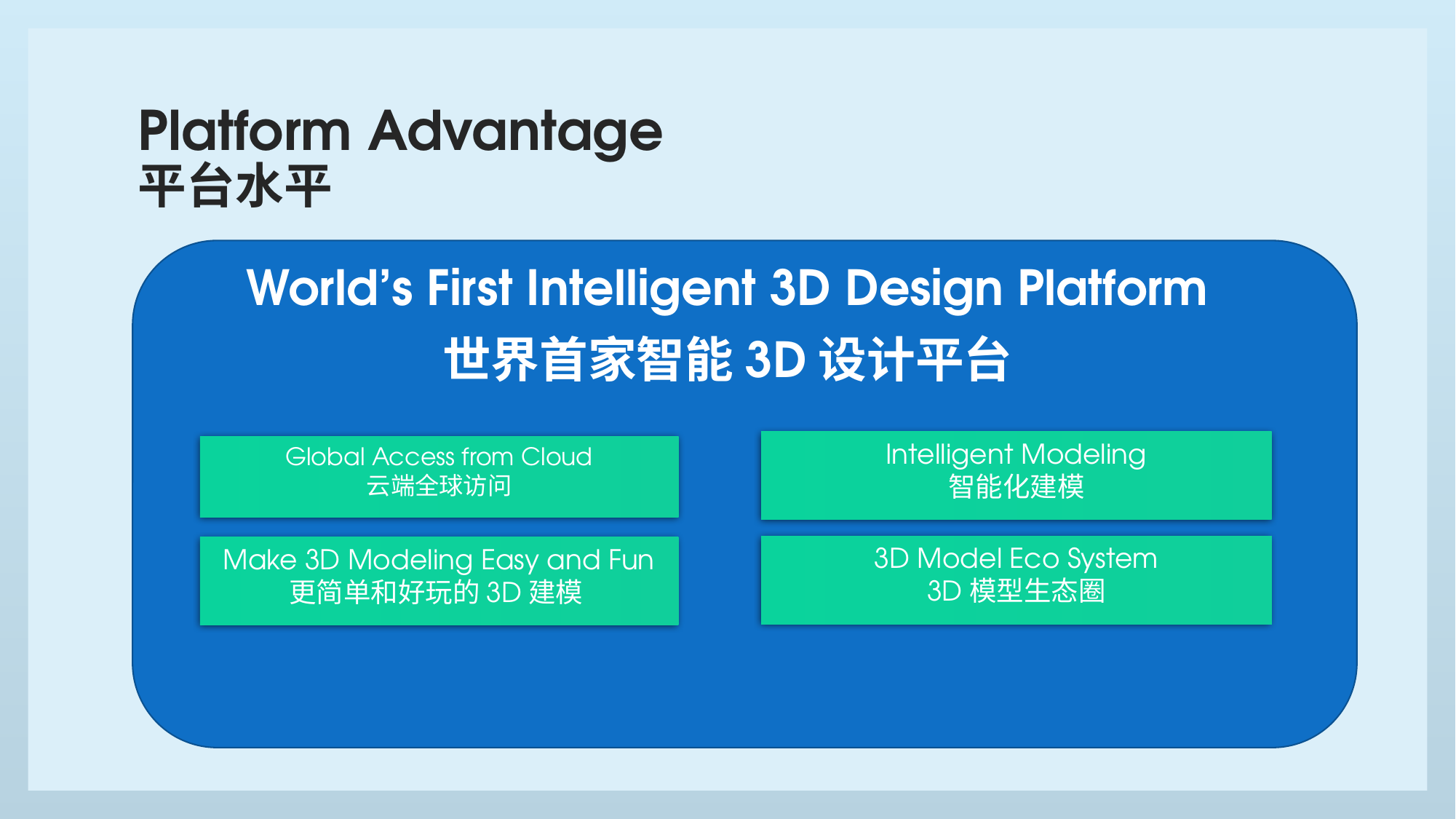

# Platform Advantage 平台水平

World’s First Intelligent 3D Design Platform
世界首家智能3D设计平台

Intelligent Modeling
智能化建模
Global Access from Cloud
云端全球访问
3D Model Eco System
3D模型生态圈
Make 3D Modeling Easy and Fun
更简单和好玩的3D建模